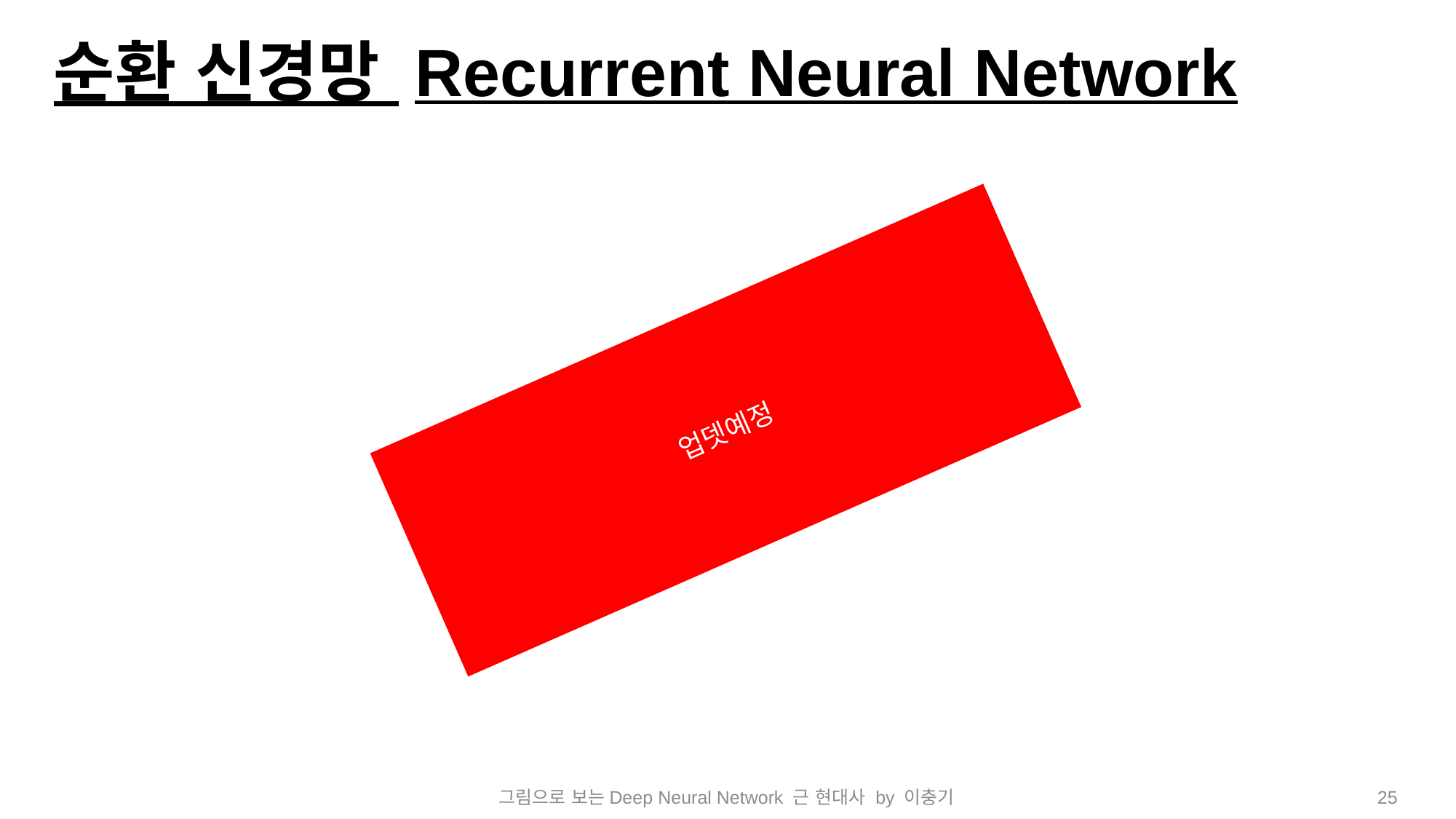

# 순환 신경망 Recurrent Neural Network

업뎃예정
그림으로 보는Deep Neural Network 근 현대사 by 이충기
25